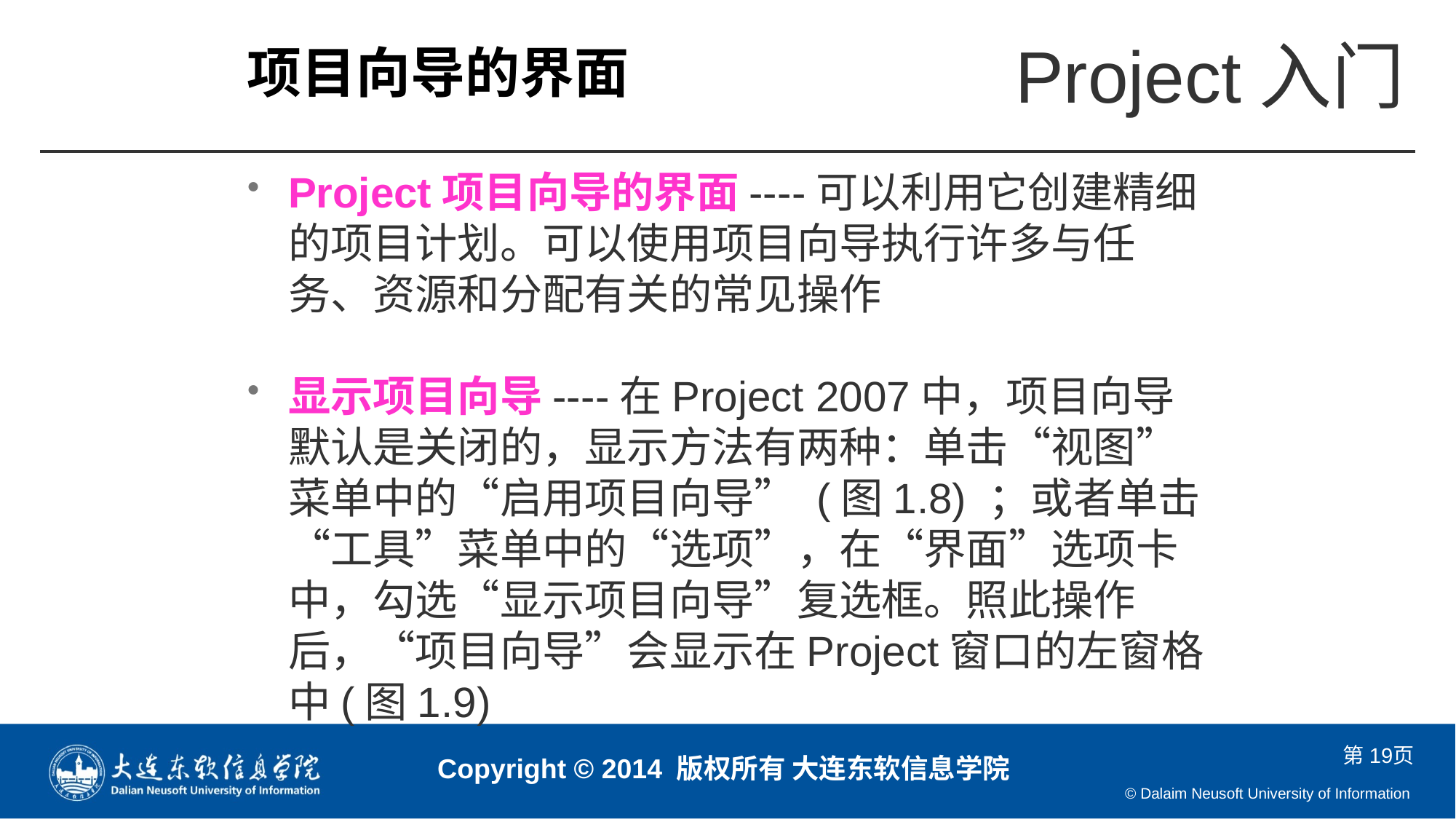

# 项目向导的界面
Project项目向导的界面----可以利用它创建精细的项目计划。可以使用项目向导执行许多与任务、资源和分配有关的常见操作

显示项目向导----在Project 2007中，项目向导默认是关闭的，显示方法有两种：单击“视图”菜单中的“启用项目向导” (图1.8) ；或者单击“工具”菜单中的“选项”，在“界面”选项卡中，勾选“显示项目向导”复选框。照此操作后，“项目向导”会显示在Project窗口的左窗格中(图1.9)